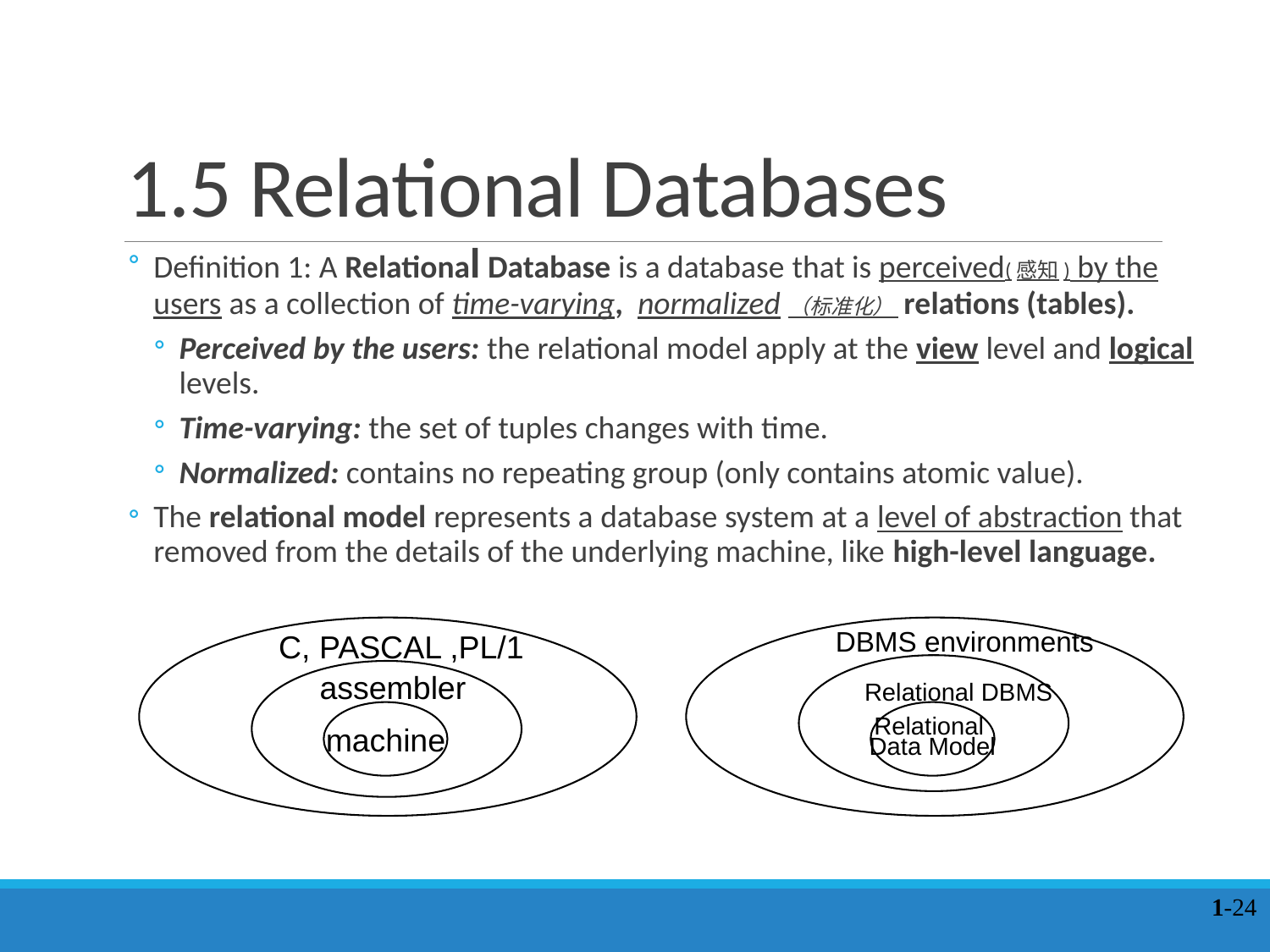

# 1.5 Relational Databases
Definition 1: A Relational Database is a database that is perceived(感知) by the users as a collection of time-varying,  normalized（标准化） relations (tables).
Perceived by the users: the relational model apply at the view level and logical levels.
Time-varying: the set of tuples changes with time.
Normalized: contains no repeating group (only contains atomic value).
The relational model represents a database system at a level of abstraction that removed from the details of the underlying machine, like high-level language.

C, PASCAL ,PL/1

assembler
machine

DBMS environments

Relational DBMS
Relational
Data Model
1-24